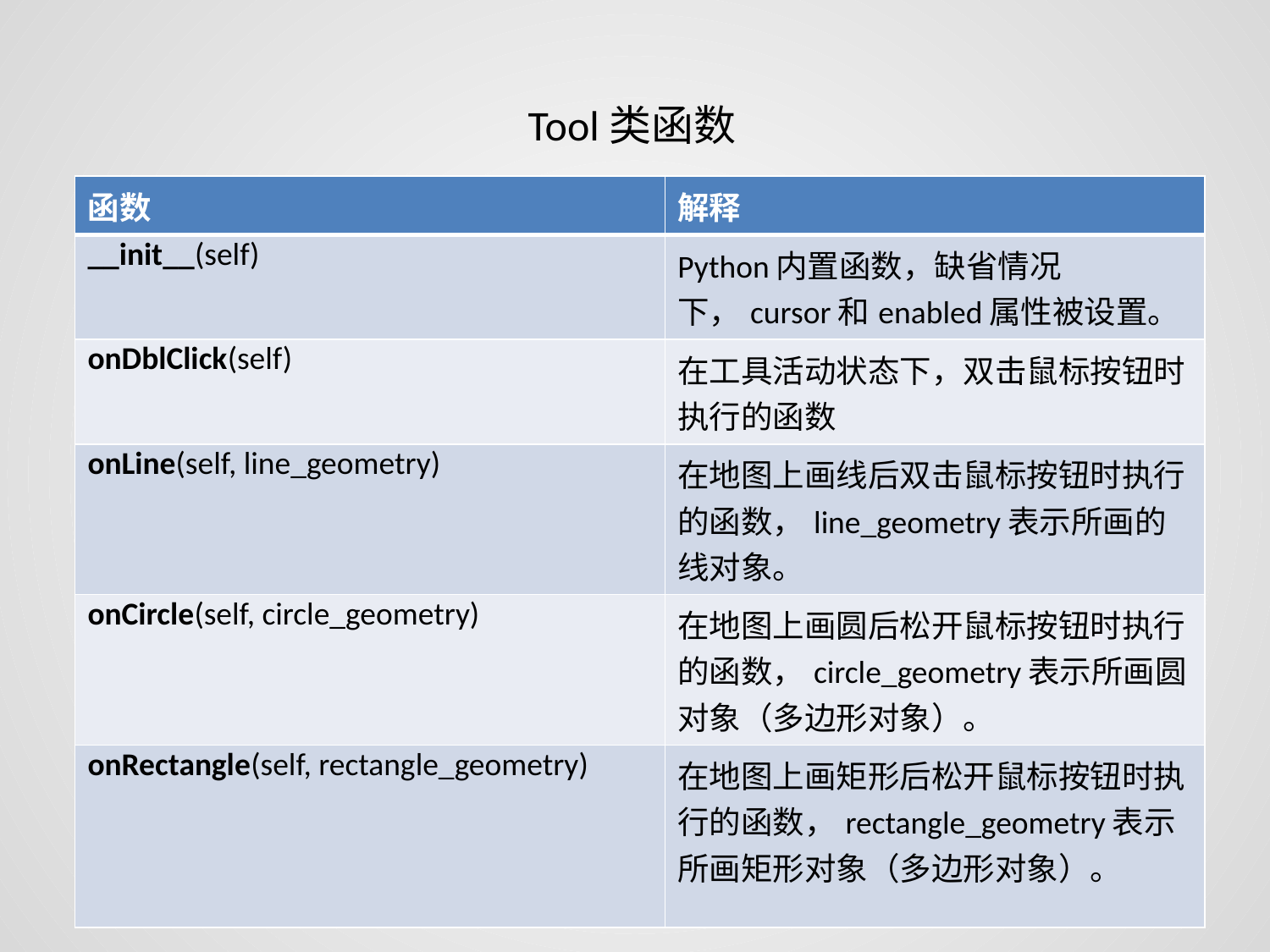

Tool类函数
| 函数 | 解释 |
| --- | --- |
| \_\_init\_\_(self) | Python内置函数，缺省情况下，cursor和enabled属性被设置。 |
| onDblClick(self) | 在工具活动状态下，双击鼠标按钮时执行的函数 |
| onLine(self, line\_geometry) | 在地图上画线后双击鼠标按钮时执行的函数，line\_geometry表示所画的线对象。 |
| onCircle(self, circle\_geometry) | 在地图上画圆后松开鼠标按钮时执行的函数，circle\_geometry表示所画圆对象（多边形对象）。 |
| onRectangle(self, rectangle\_geometry) | 在地图上画矩形后松开鼠标按钮时执行的函数，rectangle\_geometry表示所画矩形对象（多边形对象）。 |